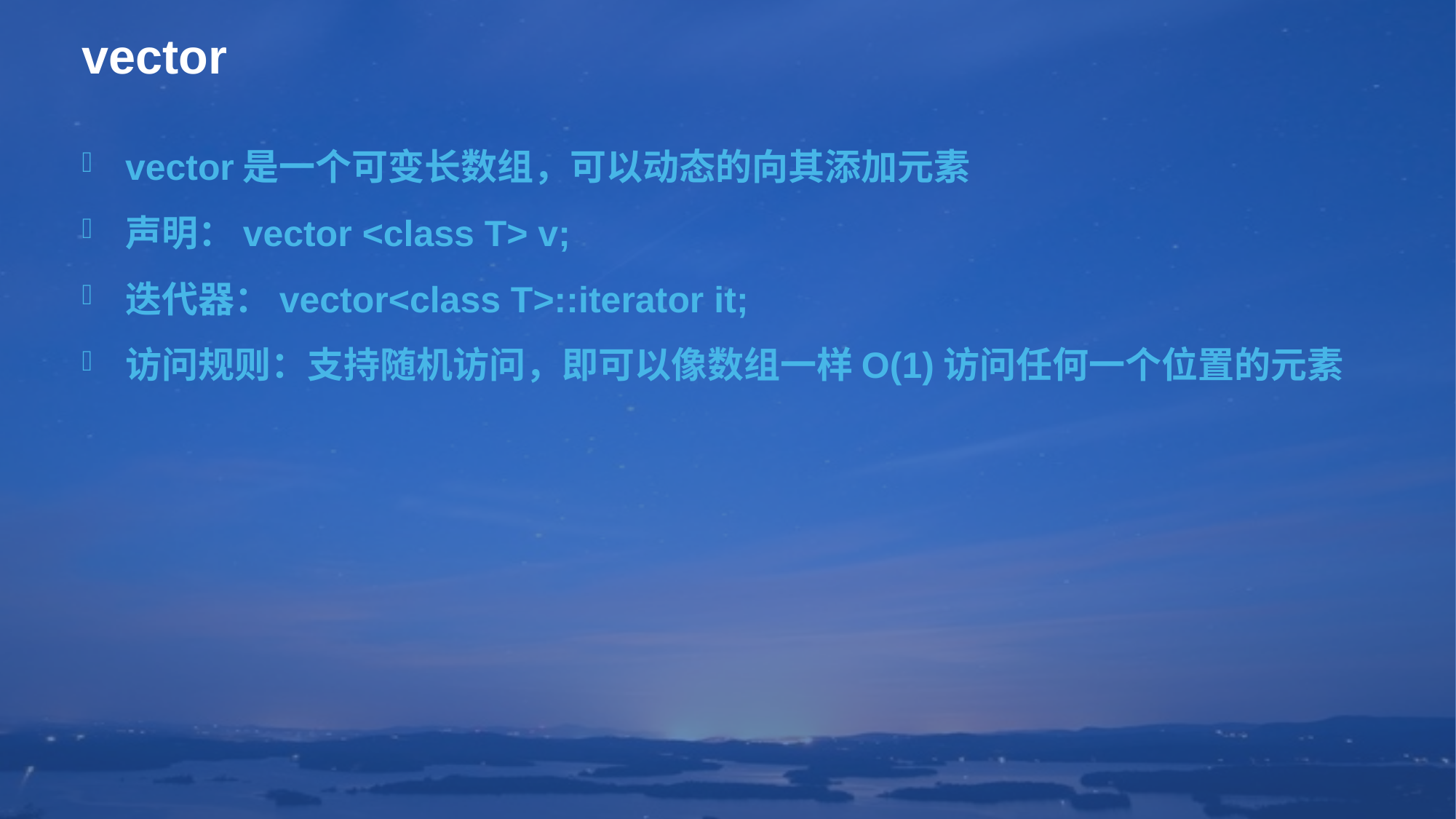

# vector
vector是一个可变长数组，可以动态的向其添加元素
声明：vector <class T> v;
迭代器：vector<class T>::iterator it;
访问规则：支持随机访问，即可以像数组一样O(1)访问任何一个位置的元素